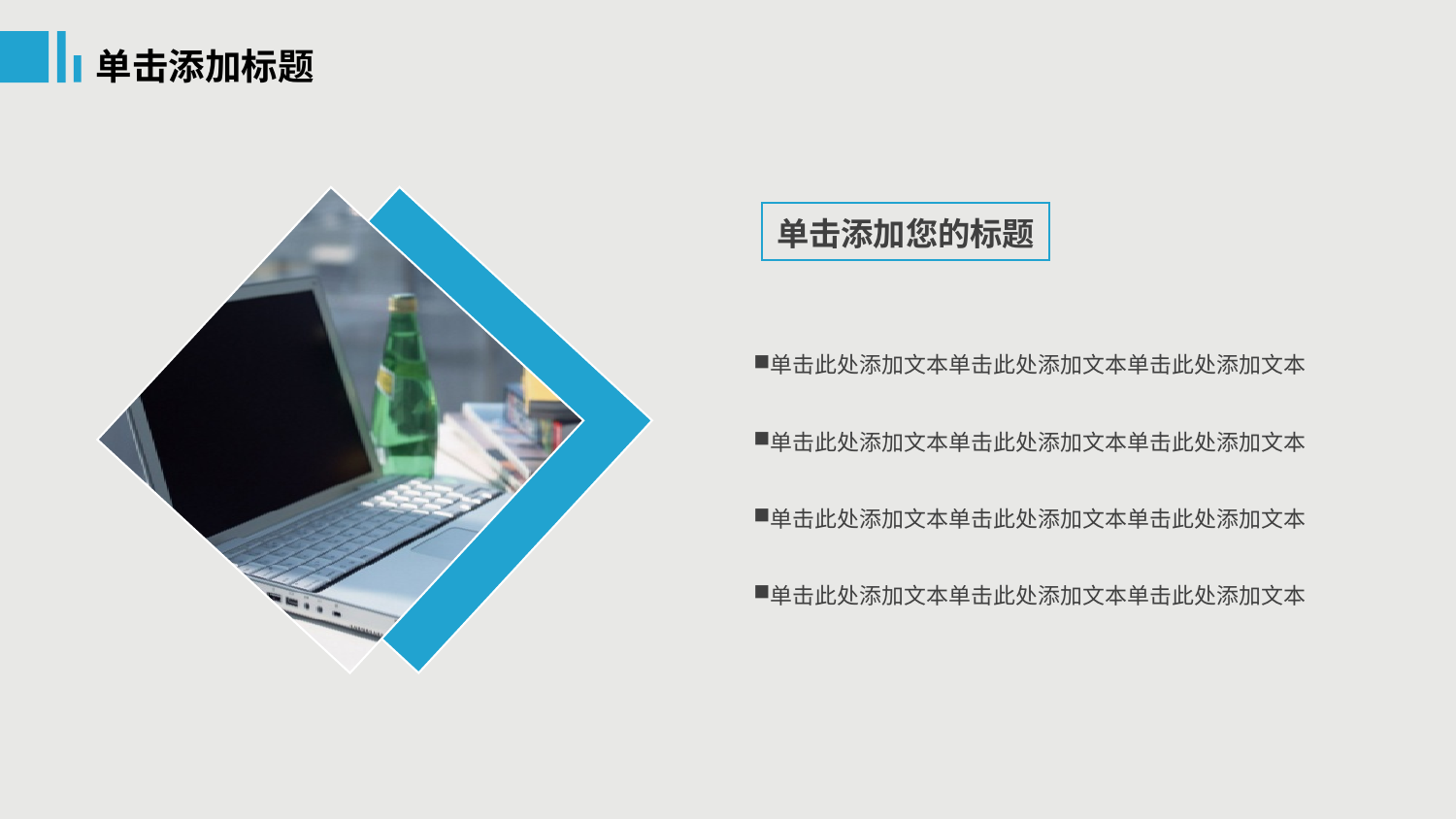

单击添加标题

单击添加您的标题

单击此处添加文本单击此处添加文本单击此处添加文本

单击此处添加文本单击此处添加文本单击此处添加文本

单击此处添加文本单击此处添加文本单击此处添加文本

单击此处添加文本单击此处添加文本单击此处添加文本